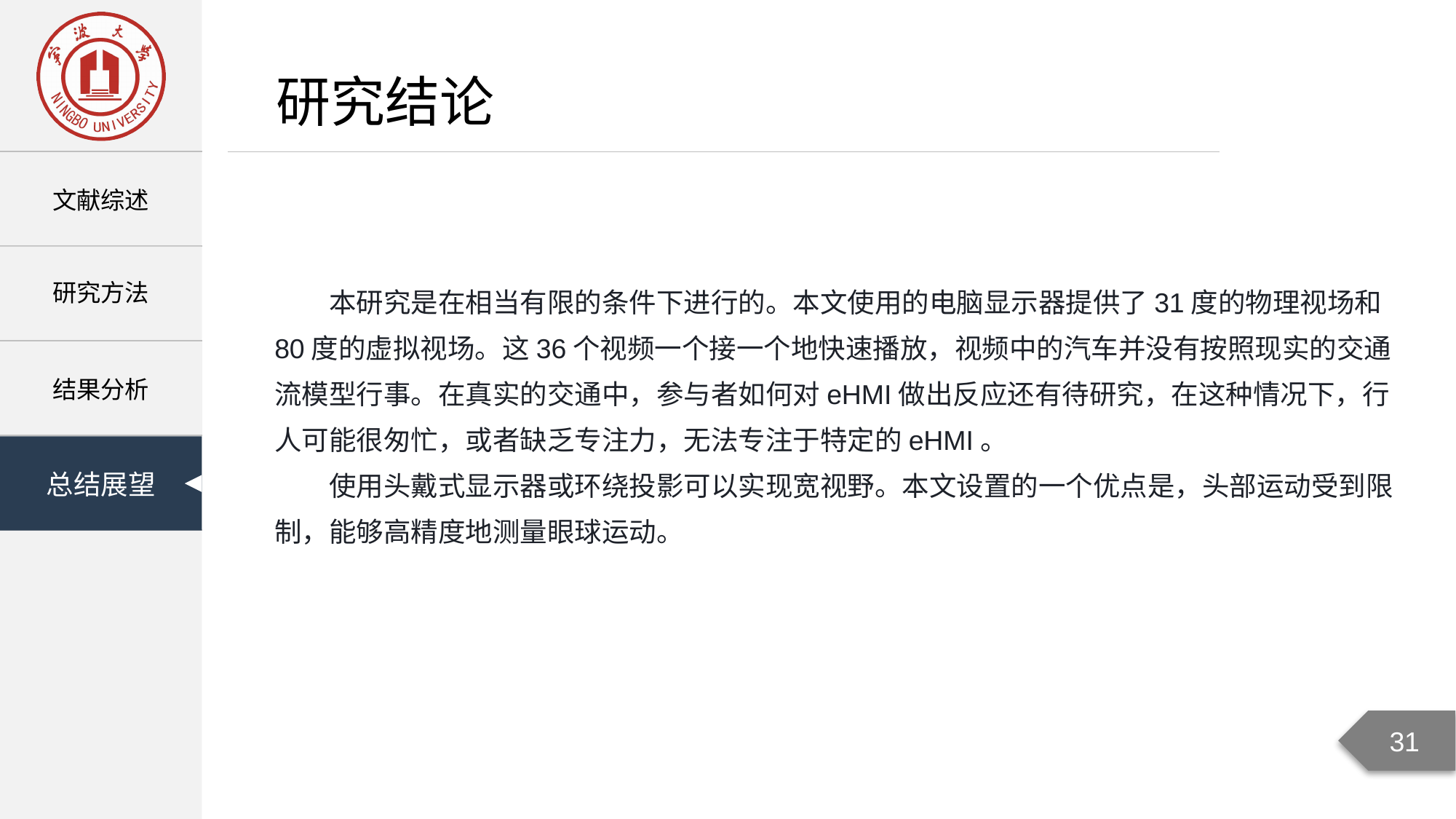

研究结论
本研究是在相当有限的条件下进行的。本文使用的电脑显示器提供了31度的物理视场和80度的虚拟视场。这36个视频一个接一个地快速播放，视频中的汽车并没有按照现实的交通流模型行事。在真实的交通中，参与者如何对eHMI做出反应还有待研究，在这种情况下，行人可能很匆忙，或者缺乏专注力，无法专注于特定的eHMI。
使用头戴式显示器或环绕投影可以实现宽视野。本文设置的一个优点是，头部运动受到限制，能够高精度地测量眼球运动。